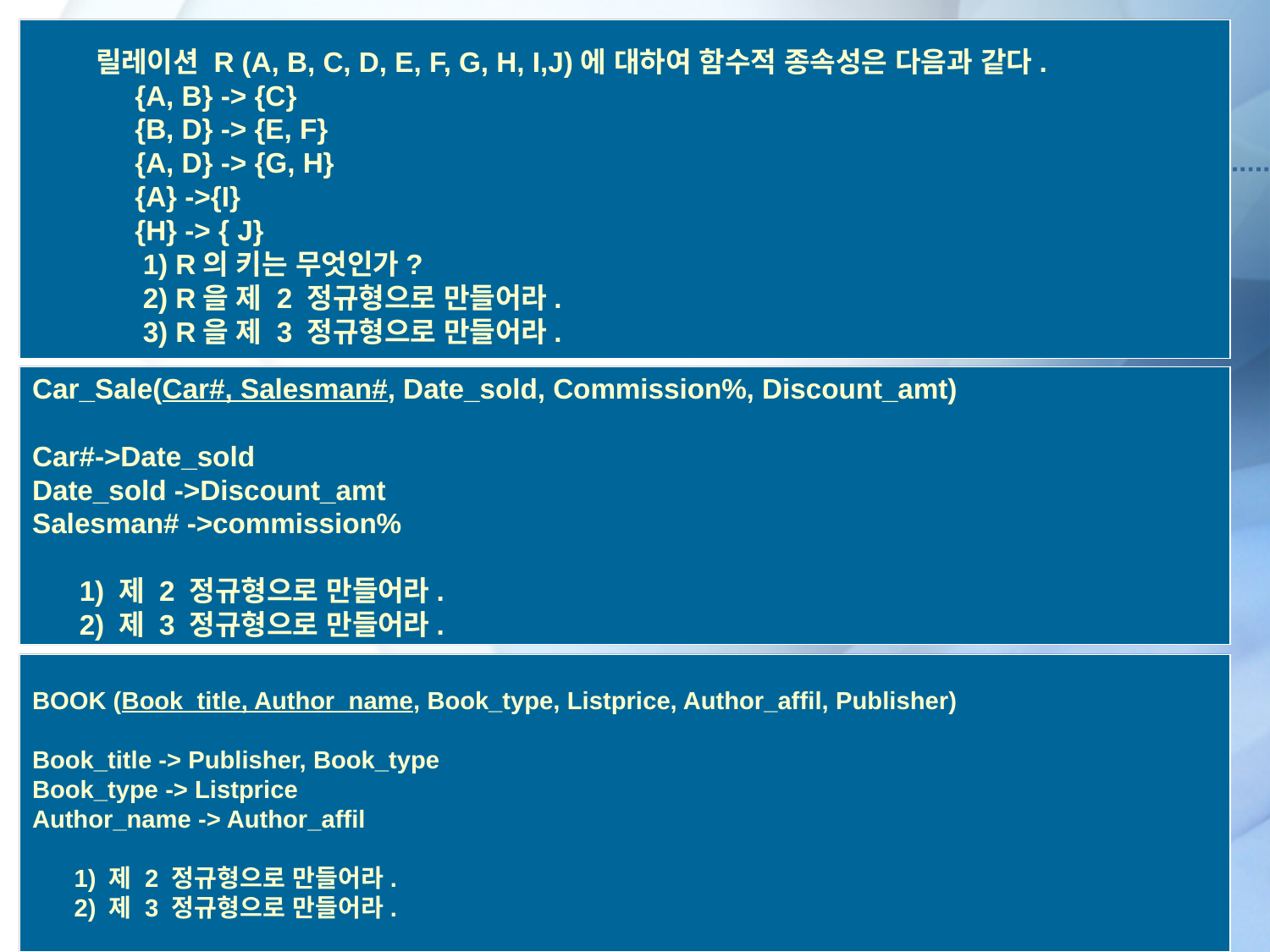

릴레이션 R (A, B, C, D, E, F, G, H, I,J)에 대하여 함수적 종속성은 다음과 같다.
     {A, B} -> {C}
     {B, D} -> {E, F}
     {A, D} -> {G, H}
     {A} ->{I}
     {H} -> { J}
      1) R의 키는 무엇인가?
      2) R을 제 2 정규형으로 만들어라.
      3) R을 제 3 정규형으로 만들어라.
Car_Sale(Car#, Salesman#, Date_sold, Commission%, Discount_amt)

Car#->Date_sold
Date_sold ->Discount_amt
Salesman# ->commission%

      1) 제 2 정규형으로 만들어라.
      2) 제 3 정규형으로 만들어라.
BOOK (Book_title, Author_name, Book_type, Listprice, Author_affil, Publisher)

Book_title -> Publisher, Book_type
Book_type -> Listprice
Author_name -> Author_affil

      1) 제 2 정규형으로 만들어라.
      2) 제 3 정규형으로 만들어라.